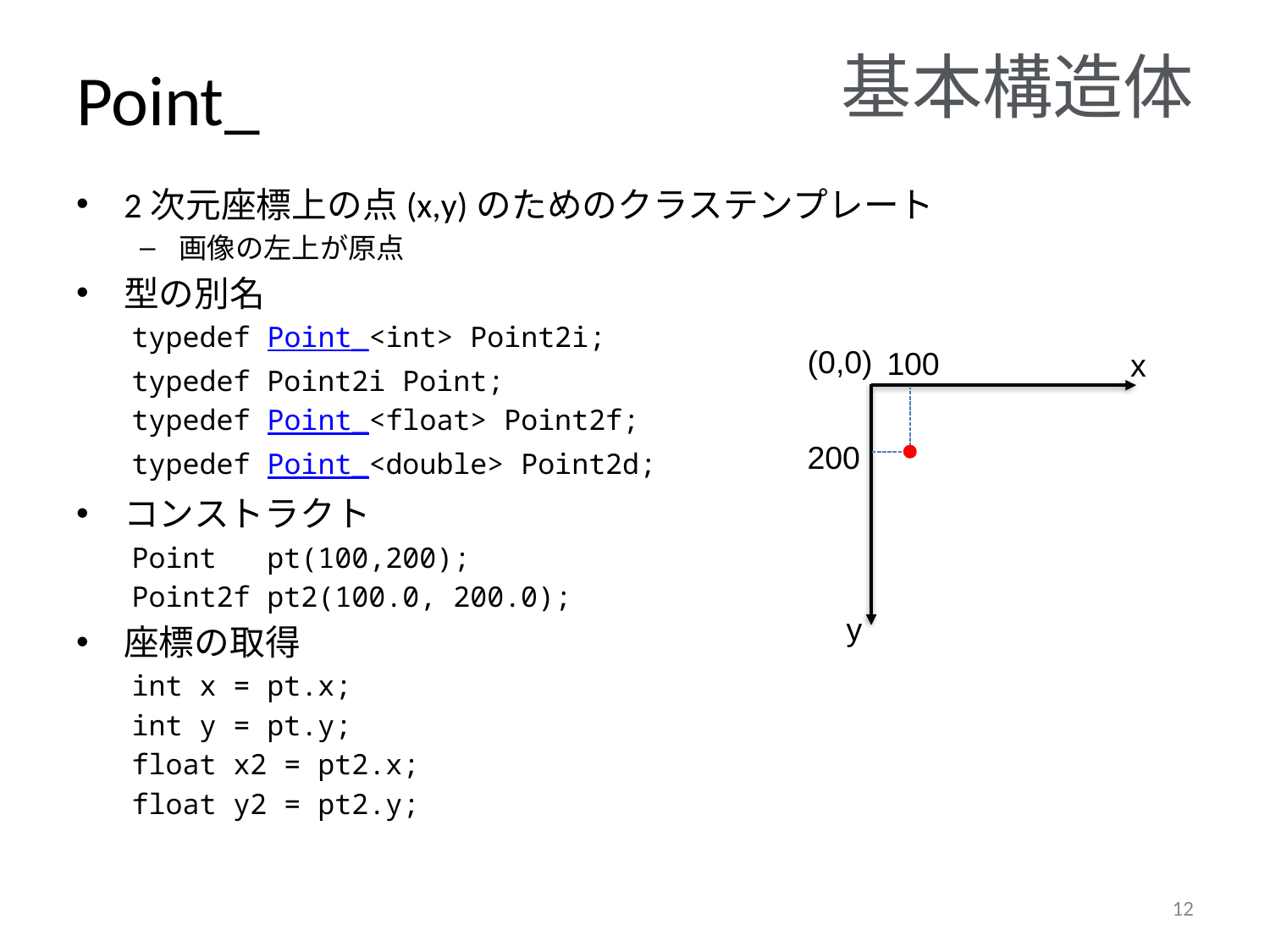

基本構造体
# Point_
2次元座標上の点(x,y)のためのクラステンプレート
画像の左上が原点
型の別名
typedef Point_<int> Point2i;
typedef Point2i Point;
typedef Point_<float> Point2f;
typedef Point_<double> Point2d;
コンストラクト
Point   pt(100,200);
Point2f pt2(100.0, 200.0);
座標の取得
int x = pt.x;
int y = pt.y;
float x2 = pt2.x;
float y2 = pt2.y;

(0,0)
100
x
200

y
12